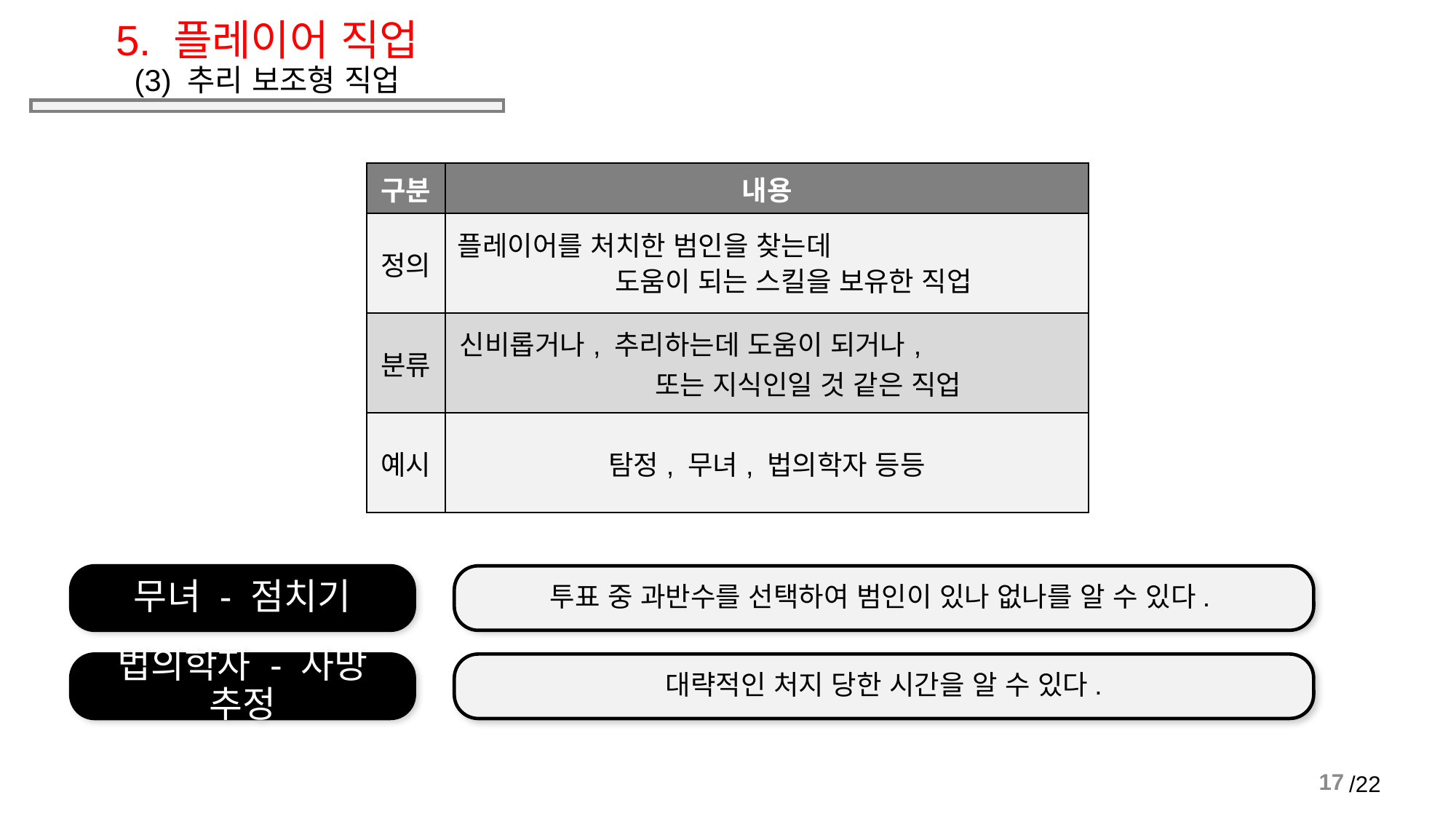

# 5. 플레이어 직업 (3) 추리 보조형 직업
| 구분 | 내용 |
| --- | --- |
| 정의 | 플레이어를 처치한 범인을 찾는데 도움이 되는 스킬을 보유한 직업 |
| 분류 | 신비롭거나, 추리하는데 도움이 되거나, 또는 지식인일 것 같은 직업 |
| 예시 | 탐정, 무녀, 법의학자 등등 |
무녀 - 점치기
투표 중 과반수를 선택하여 범인이 있나 없나를 알 수 있다.
법의학자 - 사망 추정
대략적인 처지 당한 시간을 알 수 있다.
17